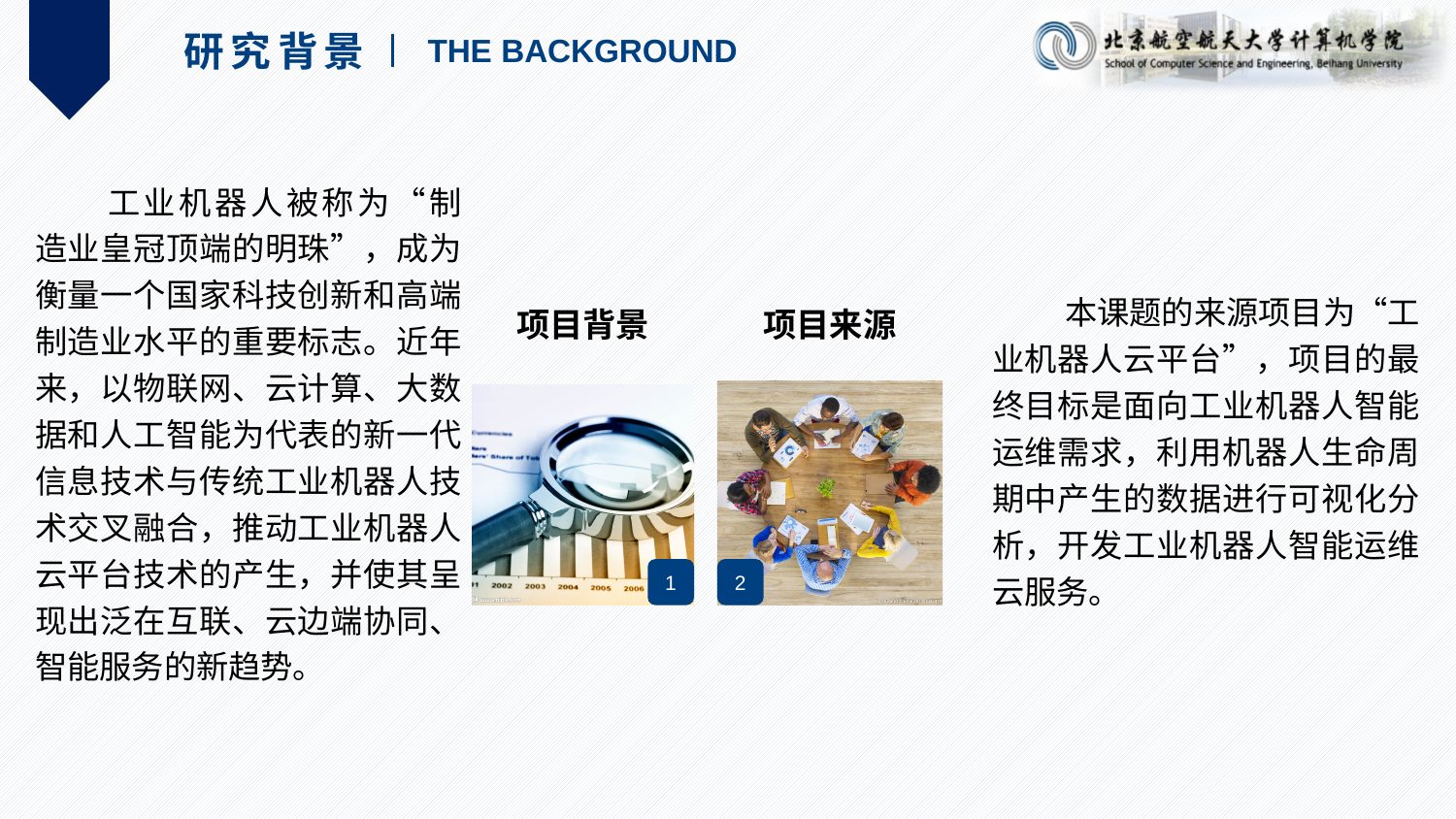

研究背景
THE BACKGROUND
工业机器人被称为“制造业皇冠顶端的明珠”，成为衡量一个国家科技创新和高端制造业水平的重要标志。近年来，以物联网、云计算、大数据和人工智能为代表的新一代信息技术与传统工业机器人技术交叉融合，推动工业机器人云平台技术的产生，并使其呈现出泛在互联、云边端协同、智能服务的新趋势。
本课题的来源项目为“工业机器人云平台”，项目的最终目标是面向工业机器人智能运维需求，利用机器人生命周期中产生的数据进行可视化分析，开发工业机器人智能运维云服务。
项目背景
项目来源

1
2